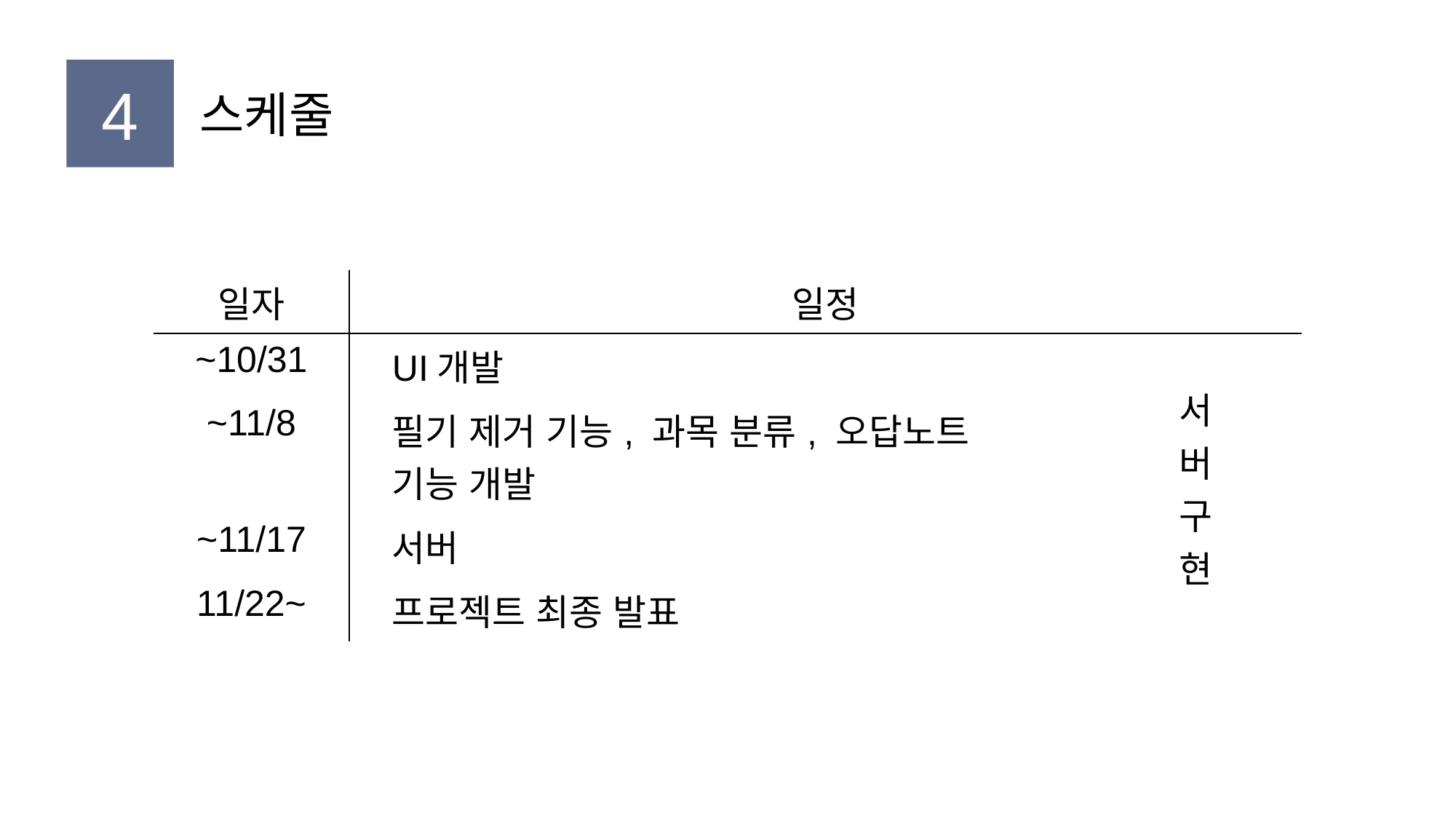

4
스케줄
| 일자 | 일정 |  |
| --- | --- | --- |
| ~10/31 | UI개발 | 서 버 구 현 |
| ~11/8 | 필기 제거 기능, 과목 분류, 오답노트 기능 개발 |  |
| ~11/17 | 서버 |  |
| 11/22~ | 프로젝트 최종 발표 |  |